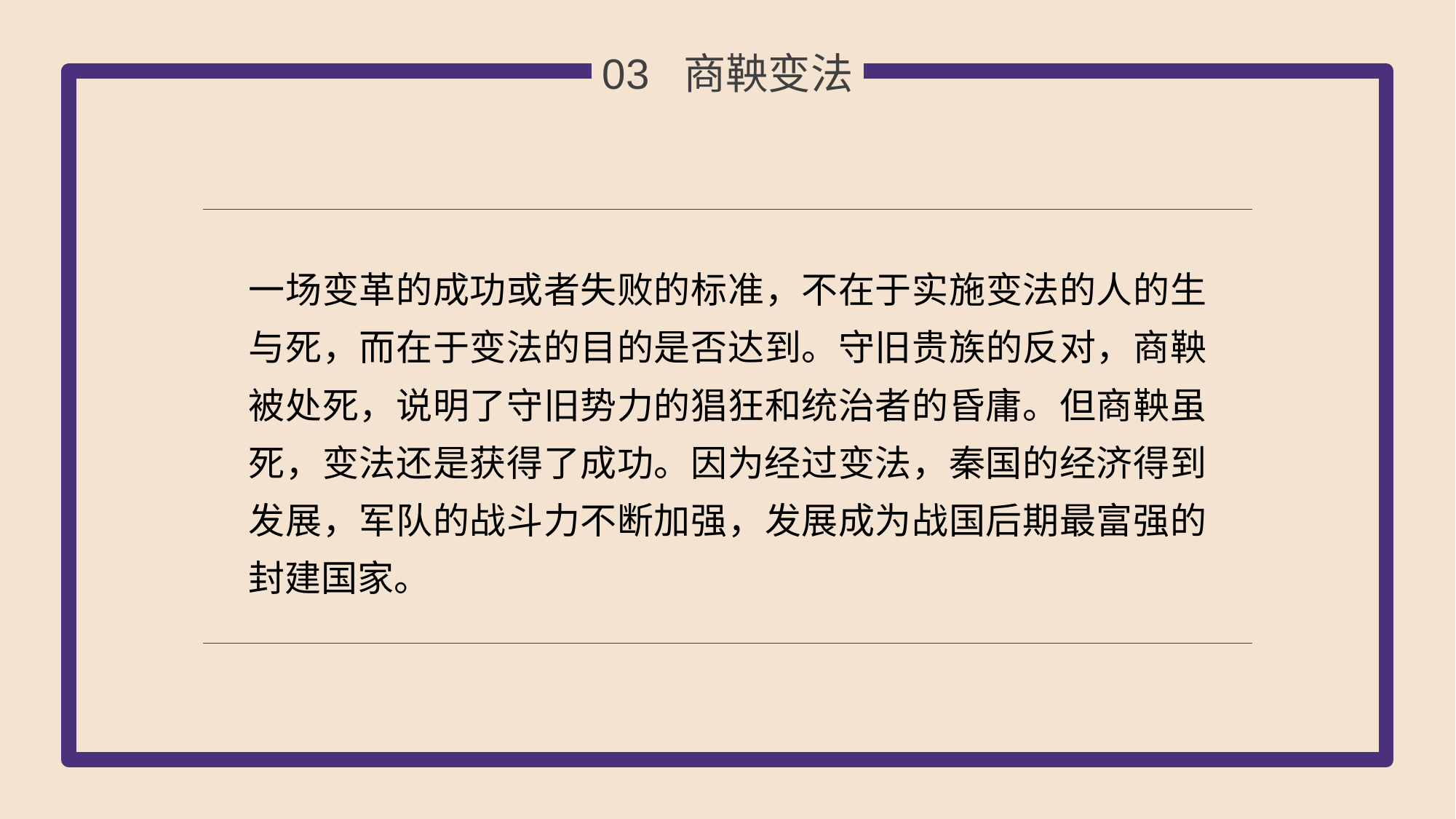

03  商鞅变法

一场变革的成功或者失败的标准，不在于实施变法的人的生与死，而在于变法的目的是否达到。守旧贵族的反对，商鞅被处死，说明了守旧势力的猖狂和统治者的昏庸。但商鞅虽死，变法还是获得了成功。因为经过变法，秦国的经济得到发展，军队的战斗力不断加强，发展成为战国后期最富强的封建国家。